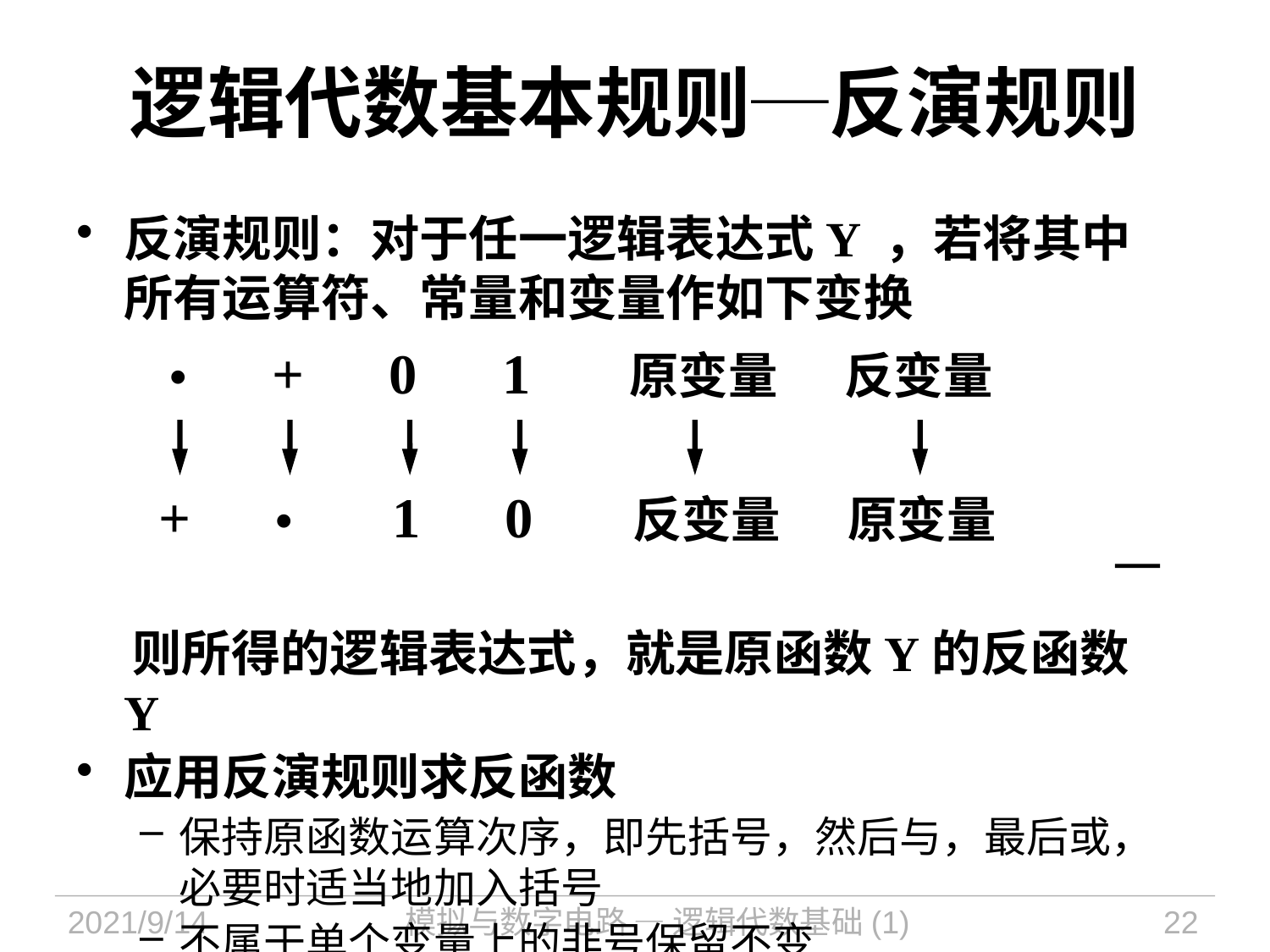

# 逻辑代数基本规则─反演规则
反演规则：对于任一逻辑表达式Y ，若将其中所有运算符、常量和变量作如下变换

    则所得的逻辑表达式，就是原函数Y的反函数 Y
应用反演规则求反函数
保持原函数运算次序，即先括号，然后与，最后或，必要时适当地加入括号
不属于单个变量上的非号保留不变
•      +      0      1      原变量      反变量

+      •       1      0      反变量      原变量

2021/9/14
模拟与数字电路 — 逻辑代数基础(1)
22